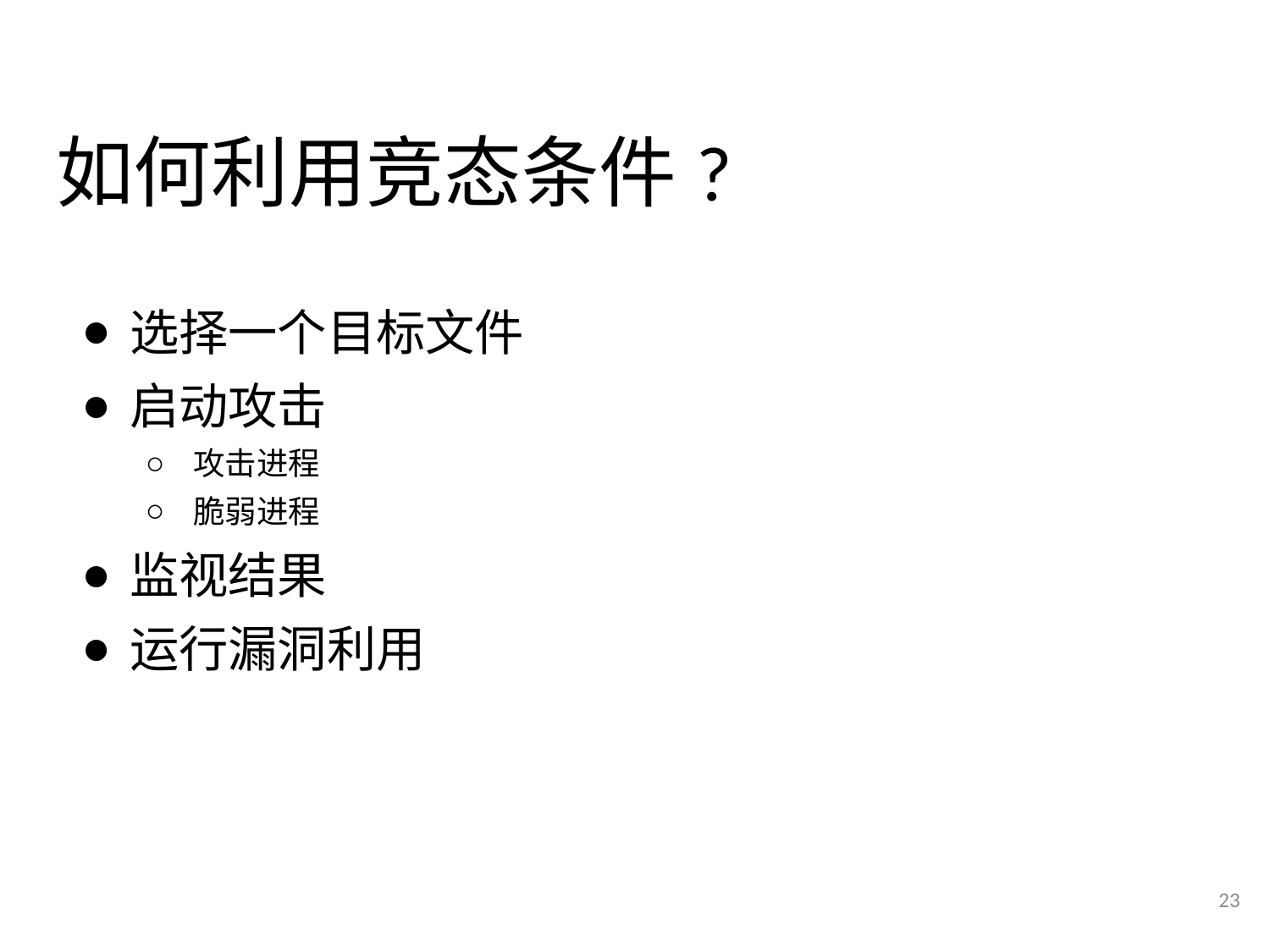

# 如何利用竞态条件?
选择一个目标文件
启动攻击
攻击进程
脆弱进程
监视结果
运行漏洞利用
23